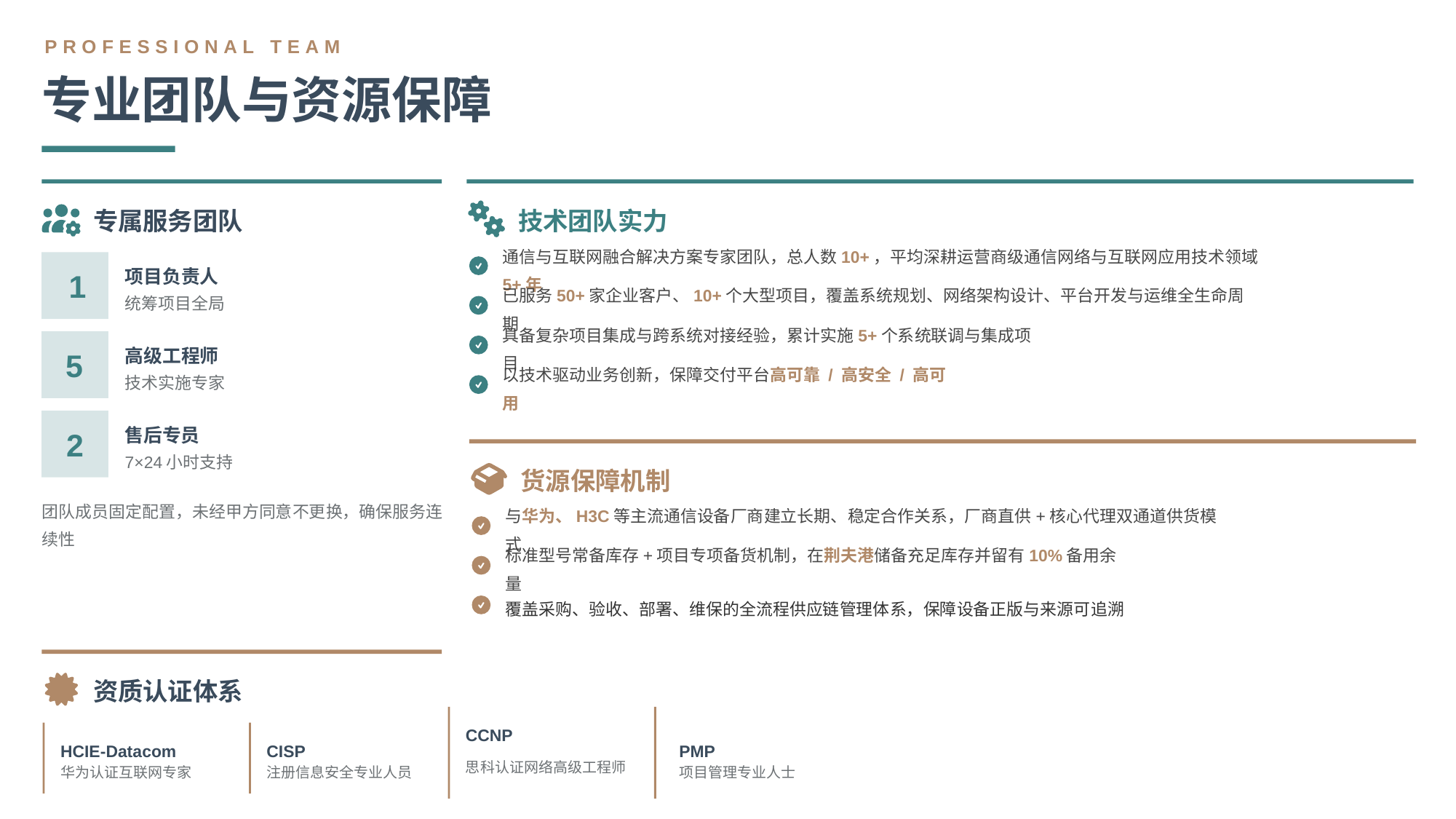

PROFESSIONAL TEAM
专业团队与资源保障

专属服务团队
技术团队实力

通信与互联网融合解决方案专家团队，总人数10+，平均深耕运营商级通信网络与互联网应用技术领域5+年

项目负责人
1
统筹项目全局
已服务50+家企业客户、10+个大型项目，覆盖系统规划、网络架构设计、平台开发与运维全生命周期

具备复杂项目集成与跨系统对接经验，累计实施5+个系统联调与集成项目

高级工程师
5
技术实施专家
以技术驱动业务创新，保障交付平台高可靠 / 高安全 / 高可用

售后专员
2

7×24小时支持
货源保障机制

团队成员固定配置，未经甲方同意不更换，确保服务连续性
与华为、H3C等主流通信设备厂商建立长期、稳定合作关系，厂商直供+核心代理双通道供货模式

标准型号常备库存+项目专项备货机制，在荆夫港储备充足库存并留有10%备用余量

覆盖采购、验收、部署、维保的全流程供应链管理体系，保障设备正版与来源可追溯

资质认证体系

CCNP

PMP
HCIE-Datacom
CISP
思科认证网络高级工程师
项目管理专业人士
华为认证互联网专家
注册信息安全专业人员